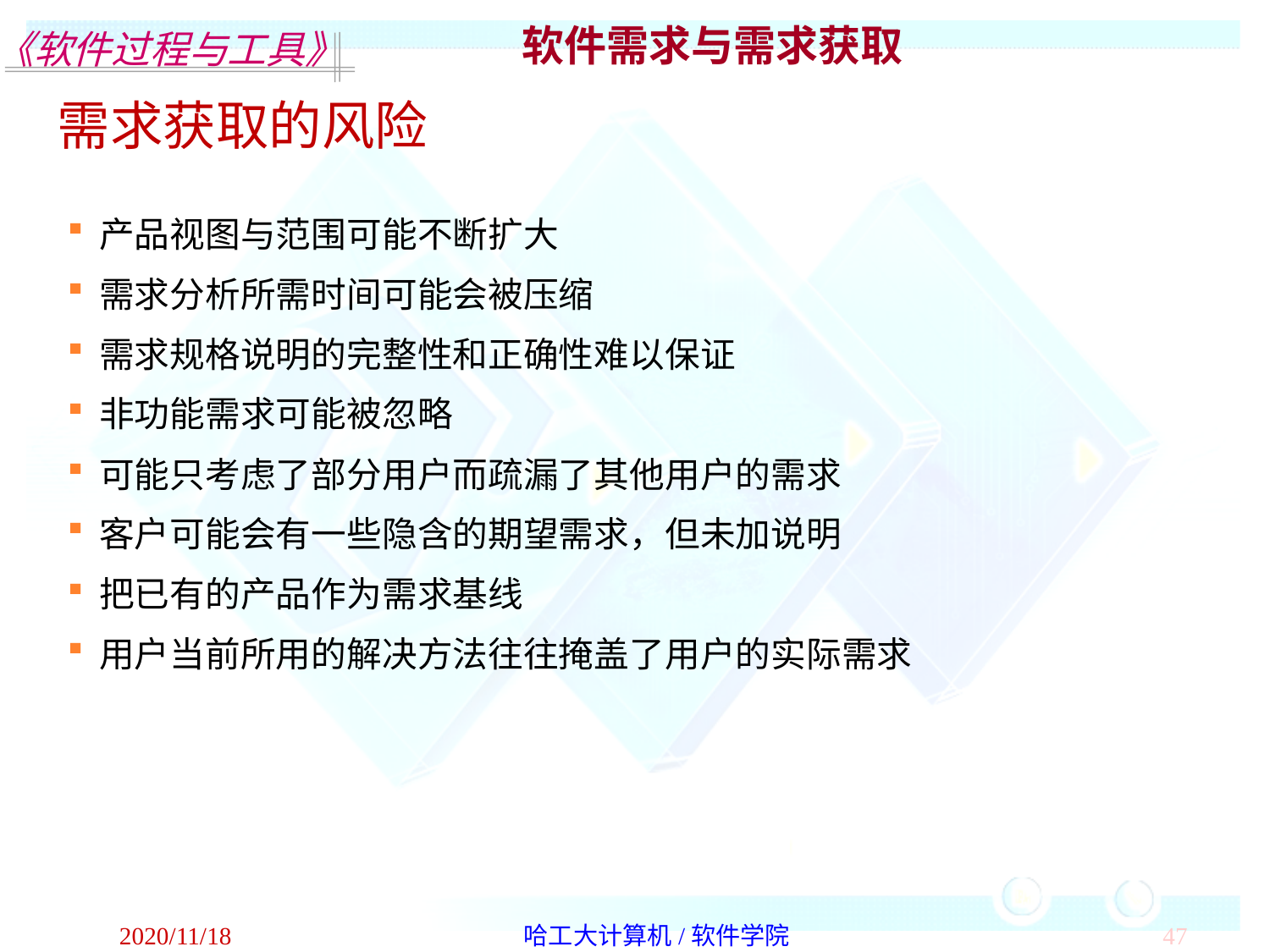

软件需求与需求获取
需求获取的风险
产品视图与范围可能不断扩大
需求分析所需时间可能会被压缩
需求规格说明的完整性和正确性难以保证
非功能需求可能被忽略
可能只考虑了部分用户而疏漏了其他用户的需求
客户可能会有一些隐含的期望需求，但未加说明
把已有的产品作为需求基线
用户当前所用的解决方法往往掩盖了用户的实际需求